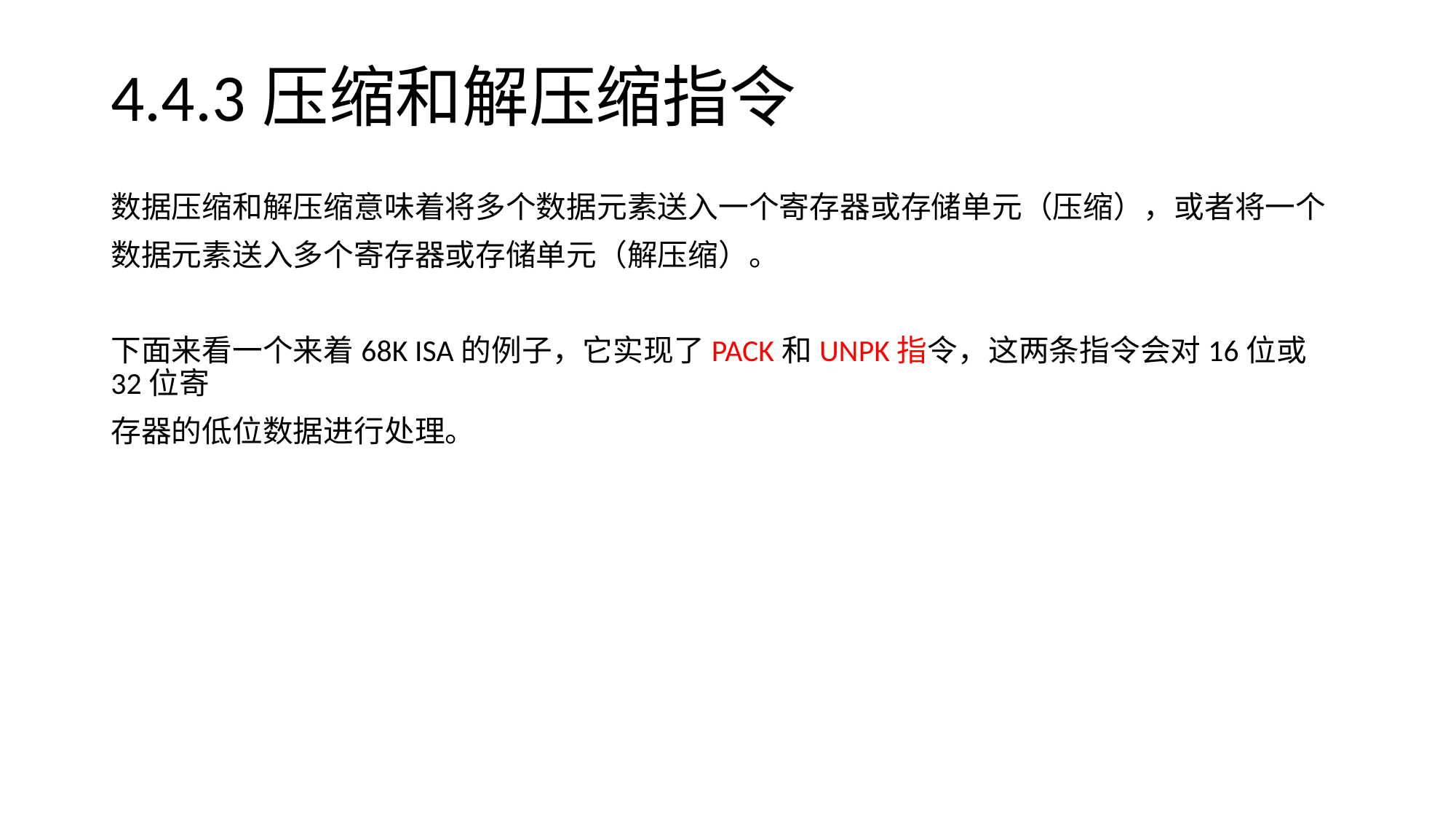

# 4.4.3压缩和解压缩指令
数据压缩和解压缩意味着将多个数据元素送入一个寄存器或存储单元（压缩），或者将一个
数据元素送入多个寄存器或存储单元（解压缩）。

下面来看一个来着68K ISA的例子，它实现了PACK和UNPK指令，这两条指令会对16位或32位寄
存器的低位数据进行处理。